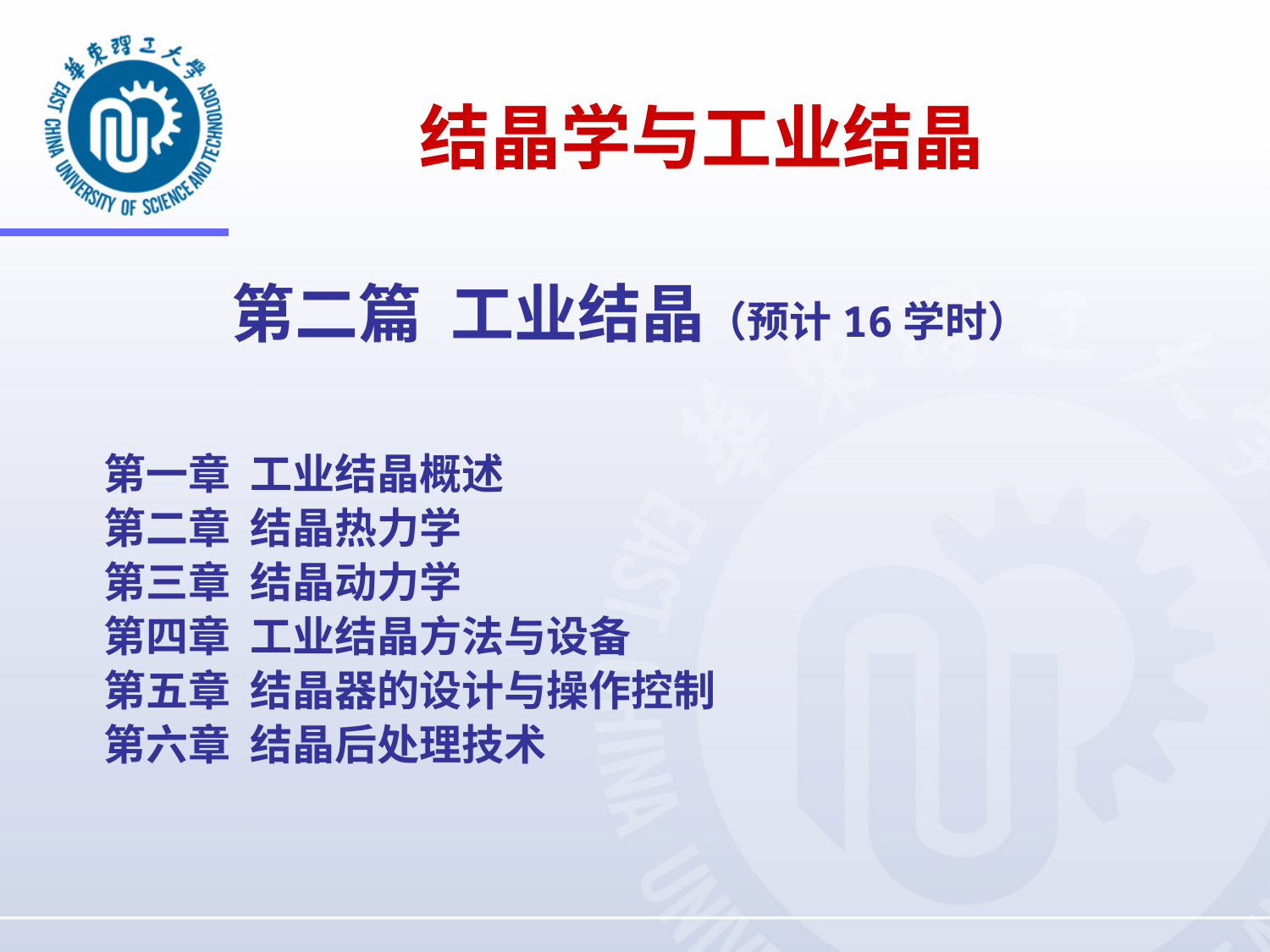

# 结晶学与工业结晶
第二篇  工业结晶（预计16学时）

第一章  工业结晶概述
第二章  结晶热力学
第三章  结晶动力学
第四章  工业结晶方法与设备
第五章  结晶器的设计与操作控制
第六章  结晶后处理技术